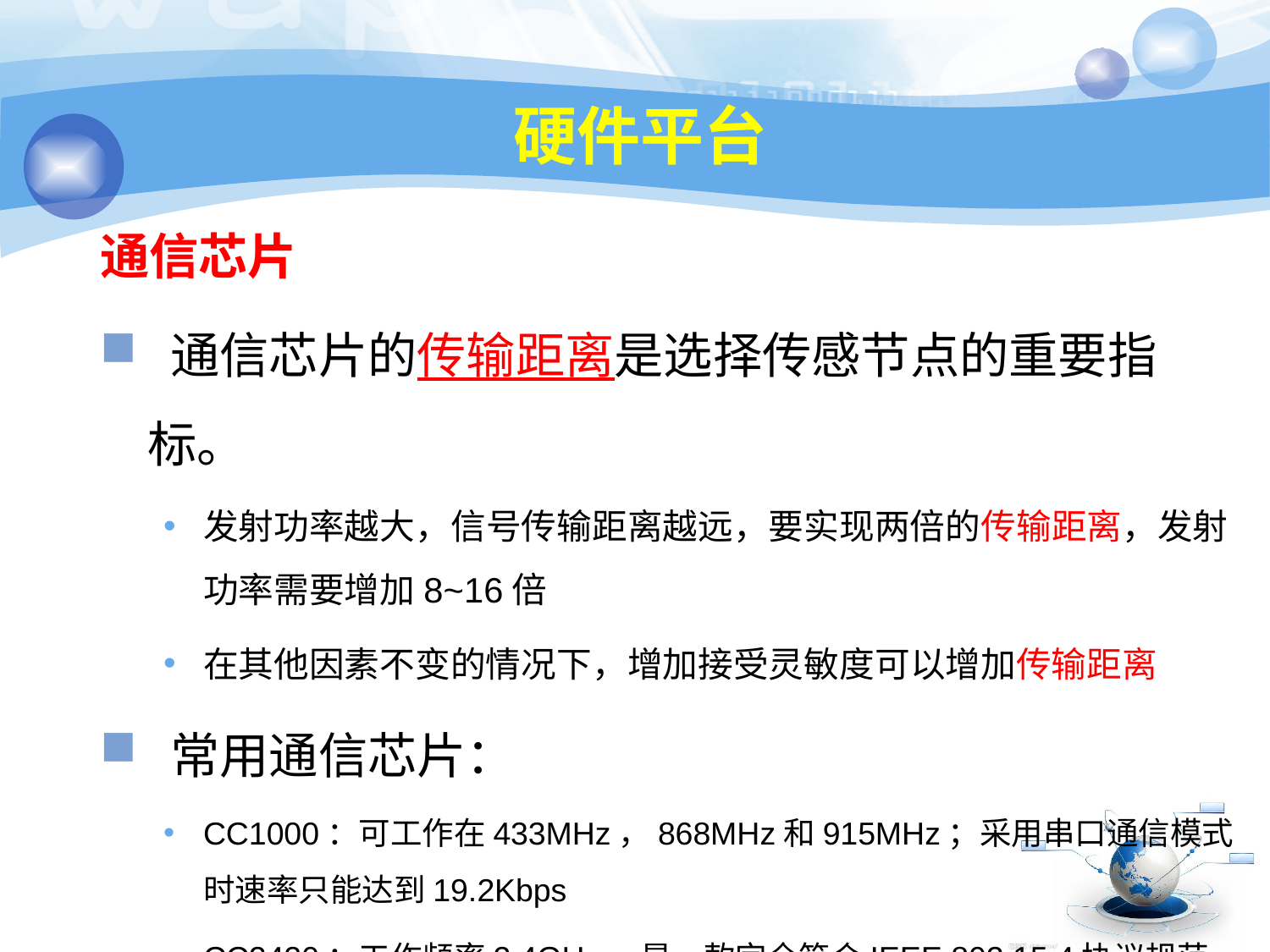

29
# 硬件平台
通信芯片
 通信芯片的传输距离是选择传感节点的重要指标。
发射功率越大，信号传输距离越远，要实现两倍的传输距离，发射功率需要增加8~16倍
在其他因素不变的情况下，增加接受灵敏度可以增加传输距离
 常用通信芯片：
CC1000：可工作在433MHz，868MHz和915MHz；采用串口通信模式时速率只能达到19.2Kbps
CC2420：工作频率2.4GHz，是一款完全符合IEEE 802.15.4协议规范的芯片 ；传输率250Kbps